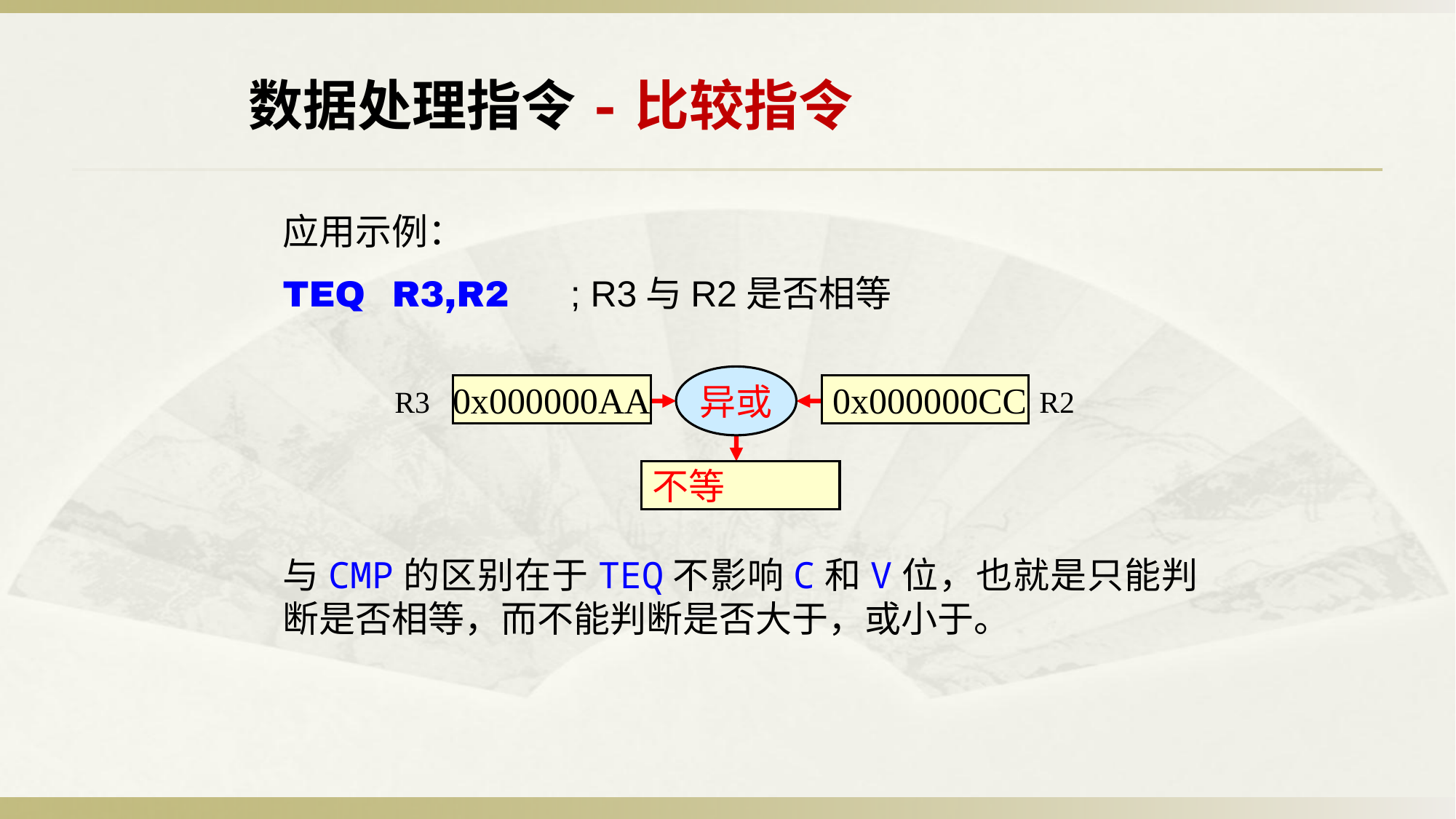

数据处理指令-比较指令

应用示例：
TEQ	R3,R2     ; R3与R2是否相等
异或
R3
0x000000AA
0x000000CC
R2

条件标志

不等
与CMP的区别在于TEQ不影响C和V位，也就是只能判断是否相等，而不能判断是否大于，或小于。